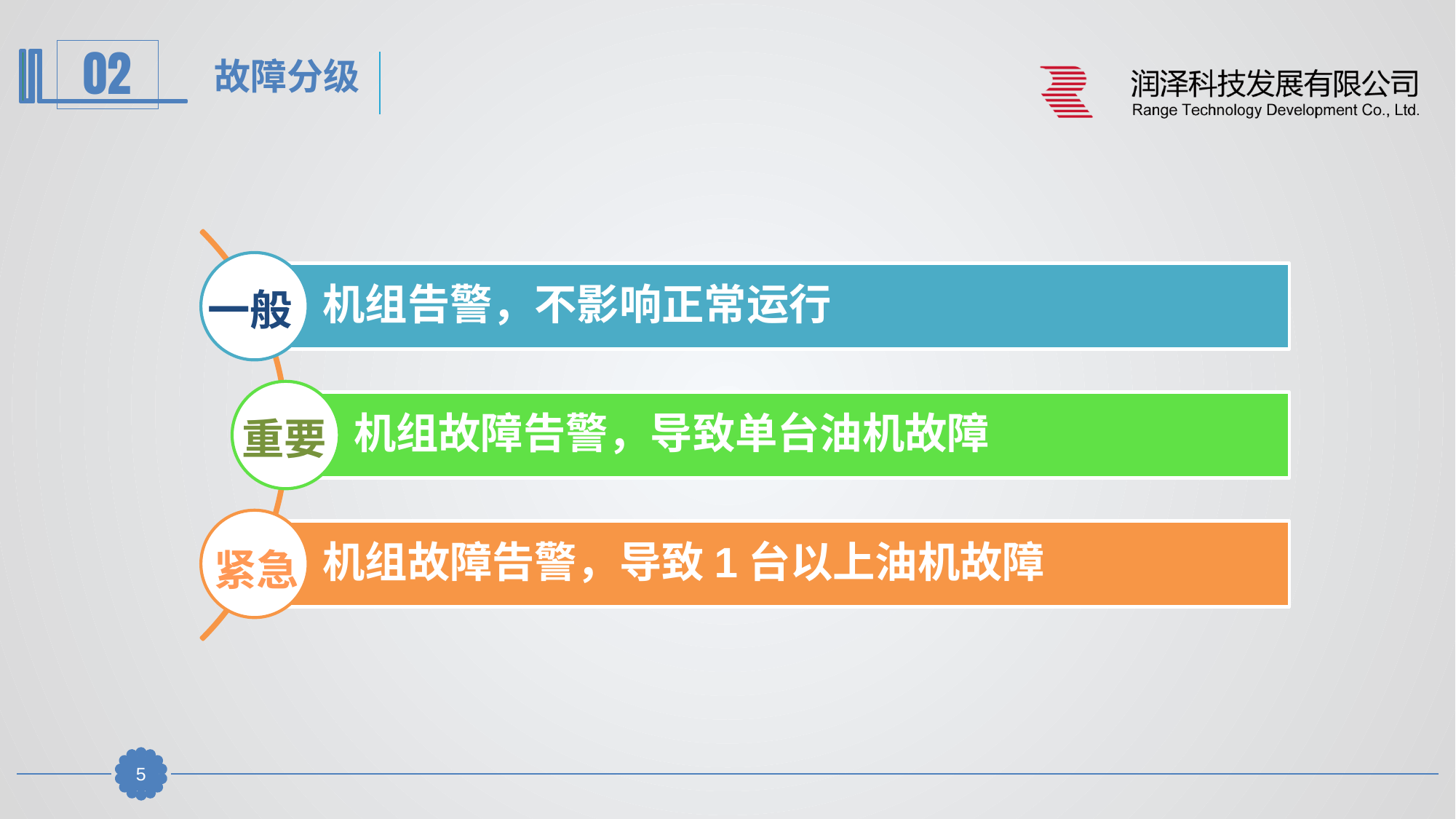

故障分级
机组告警，不影响正常运行
机组故障告警，导致单台油机故障
机组故障告警，导致1台以上油机故障
一般
重要
紧急
5